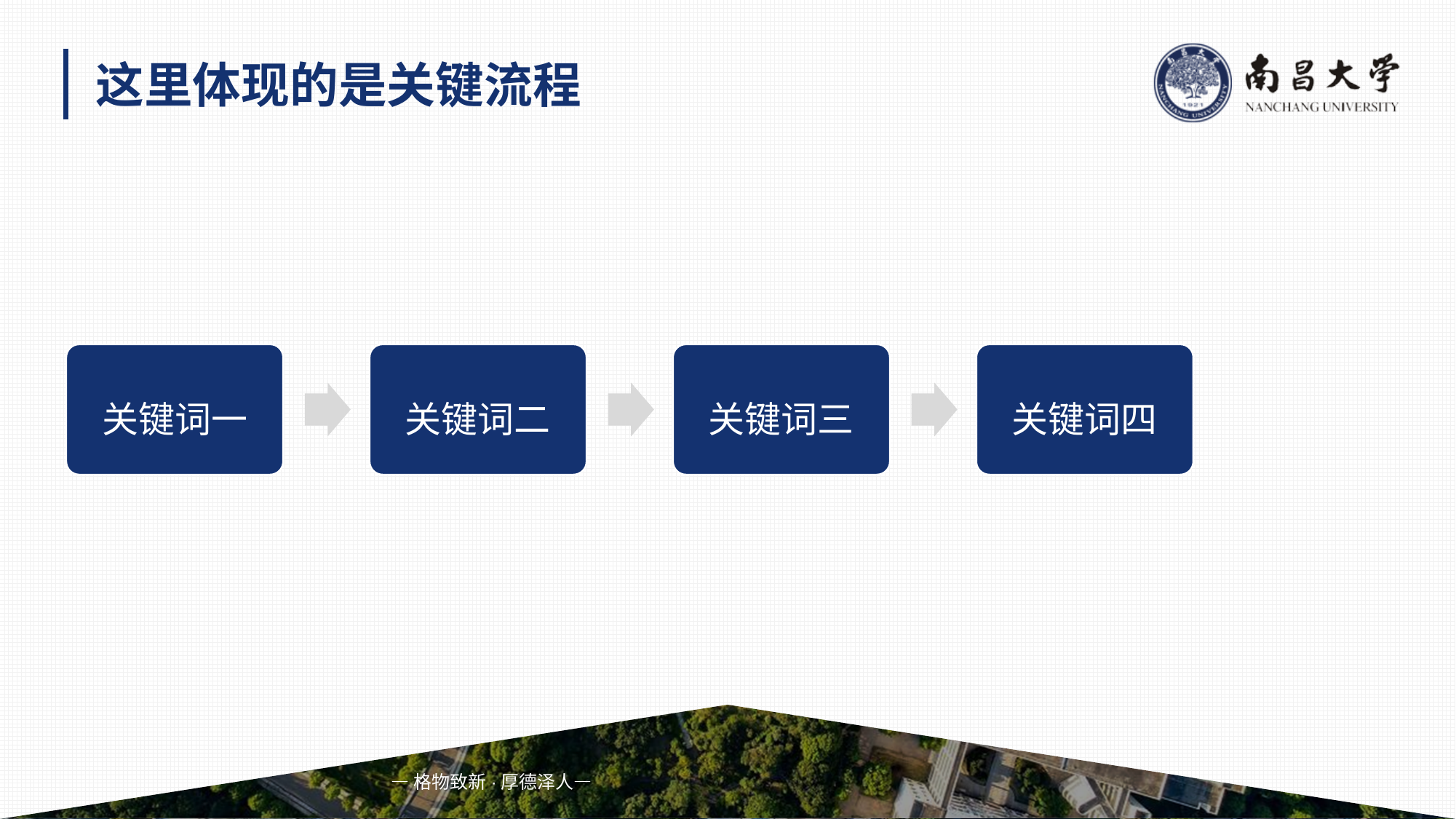

这里体现的是关键流程

关键词一
关键词二
关键词三
关键词四

—格物致新·厚德泽人—